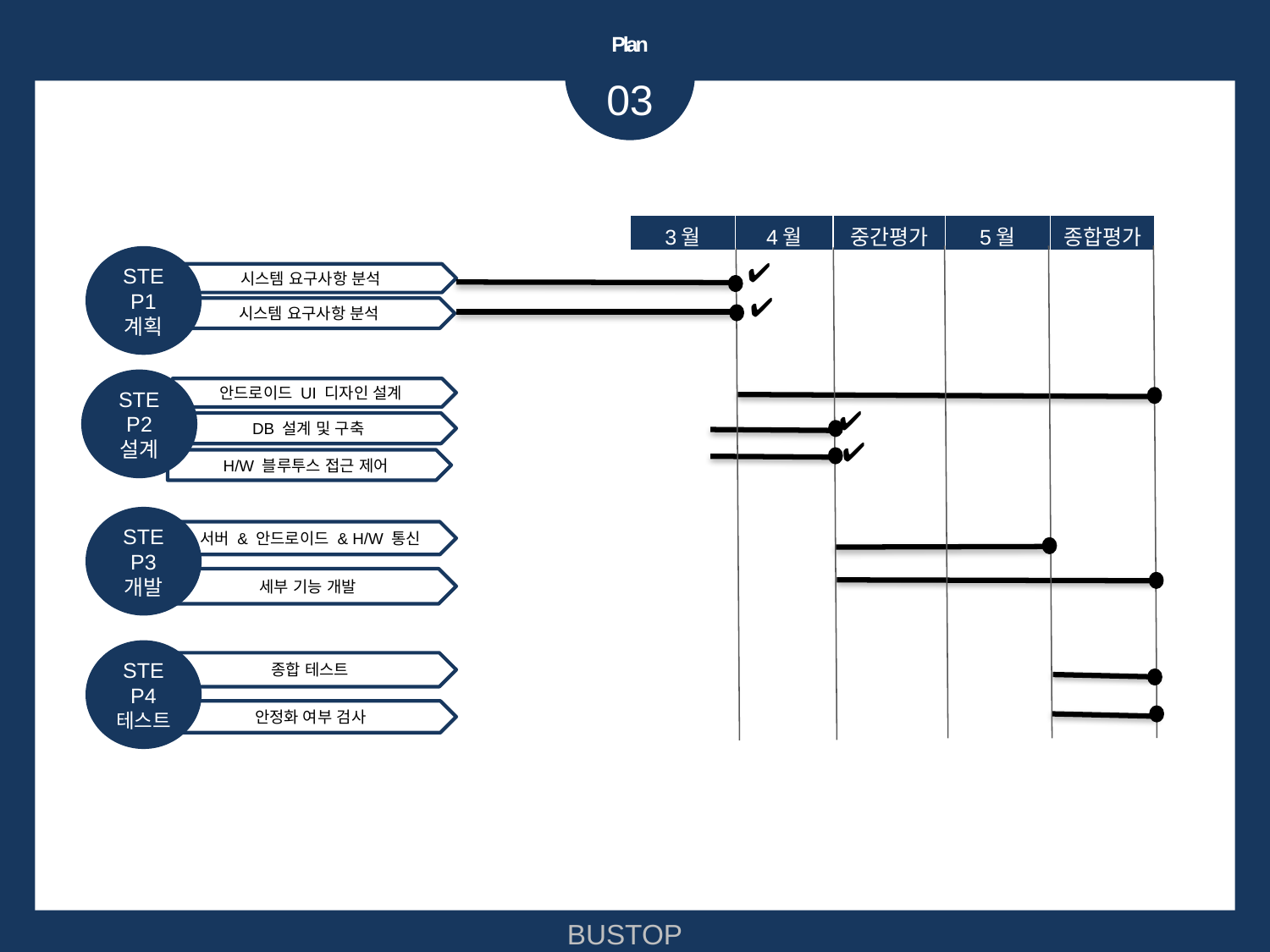

Plan
03

| 3월 | 4월 | 중간평가 | 5월 | 종합평가 |
| --- | --- | --- | --- | --- |

STEP1
계획

✔
시스템 요구사항 분석

✔

시스템 요구사항 분석

STEP2
설계

안드로이드 UI 디자인 설계

✔
DB 설계 및 구축

✔

H/W 블루투스 접근 제어

STEP3
개발

서버 & 안드로이드 & H/W 통신

세부 기능 개발

STEP4
테스트

종합 테스트

안정화 여부 검사

BUSTOP